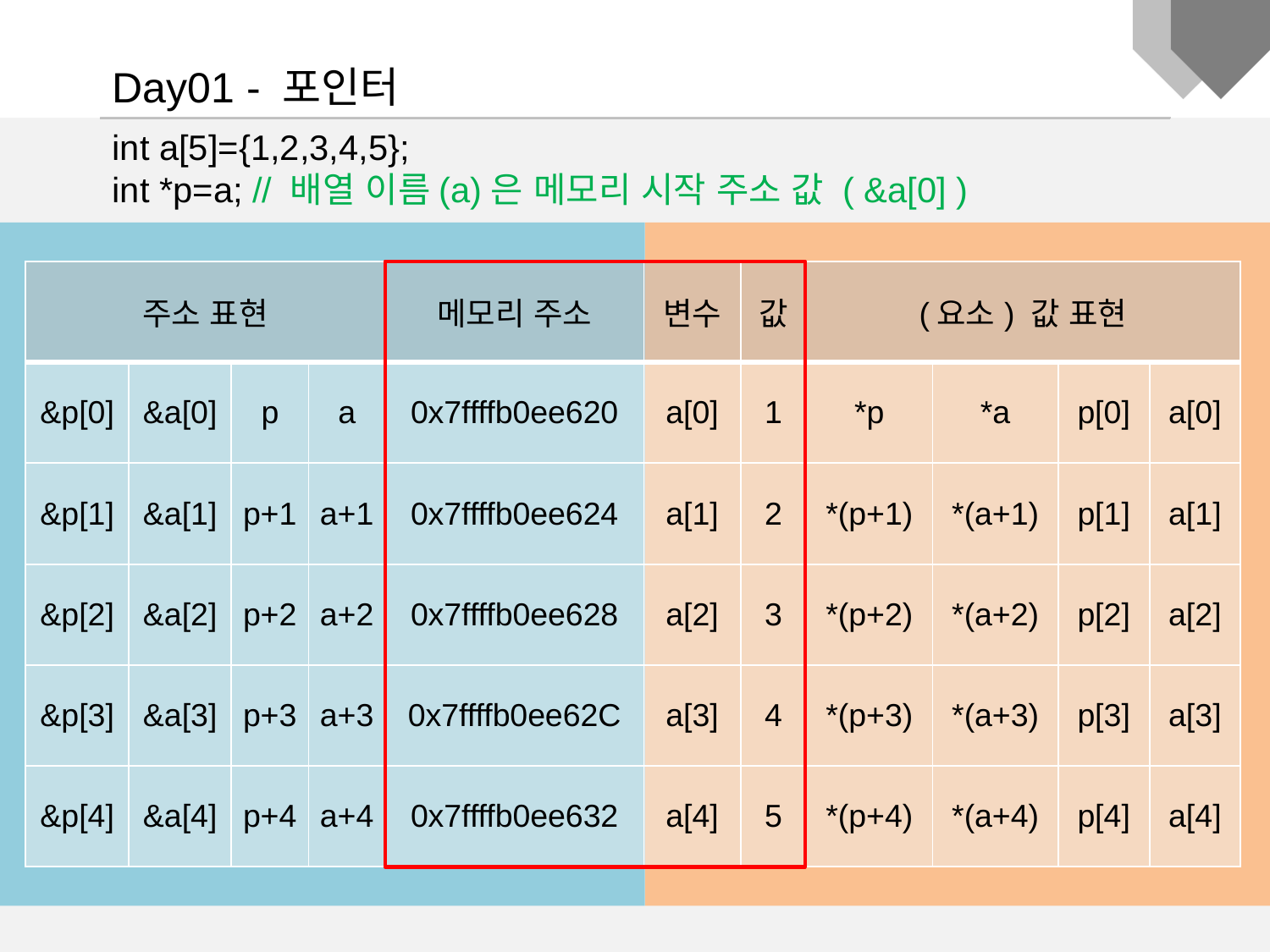

Day01 - 포인터
int a[5]={1,2,3,4,5};
int *p=a; // 배열 이름(a)은 메모리 시작 주소 값 ( &a[0] )

| 주소 표현 |  |  |  | 메모리 주소 | 변수 | 값 | (요소) 값 표현 |  |  |  |
| --- | --- | --- | --- | --- | --- | --- | --- | --- | --- | --- |
| &p[0] | &a[0] | p | a | 0x7ffffb0ee620 | a[0] | 1 | \*p | \*a | p[0] | a[0] |
| &p[1] | &a[1] | p+1 | a+1 | 0x7ffffb0ee624 | a[1] | 2 | \*(p+1) | \*(a+1) | p[1] | a[1] |
| &p[2] | &a[2] | p+2 | a+2 | 0x7ffffb0ee628 | a[2] | 3 | \*(p+2) | \*(a+2) | p[2] | a[2] |
| &p[3] | &a[3] | p+3 | a+3 | 0x7ffffb0ee62C | a[3] | 4 | \*(p+3) | \*(a+3) | p[3] | a[3] |
| &p[4] | &a[4] | p+4 | a+4 | 0x7ffffb0ee632 | a[4] | 5 | \*(p+4) | \*(a+4) | p[4] | a[4] |